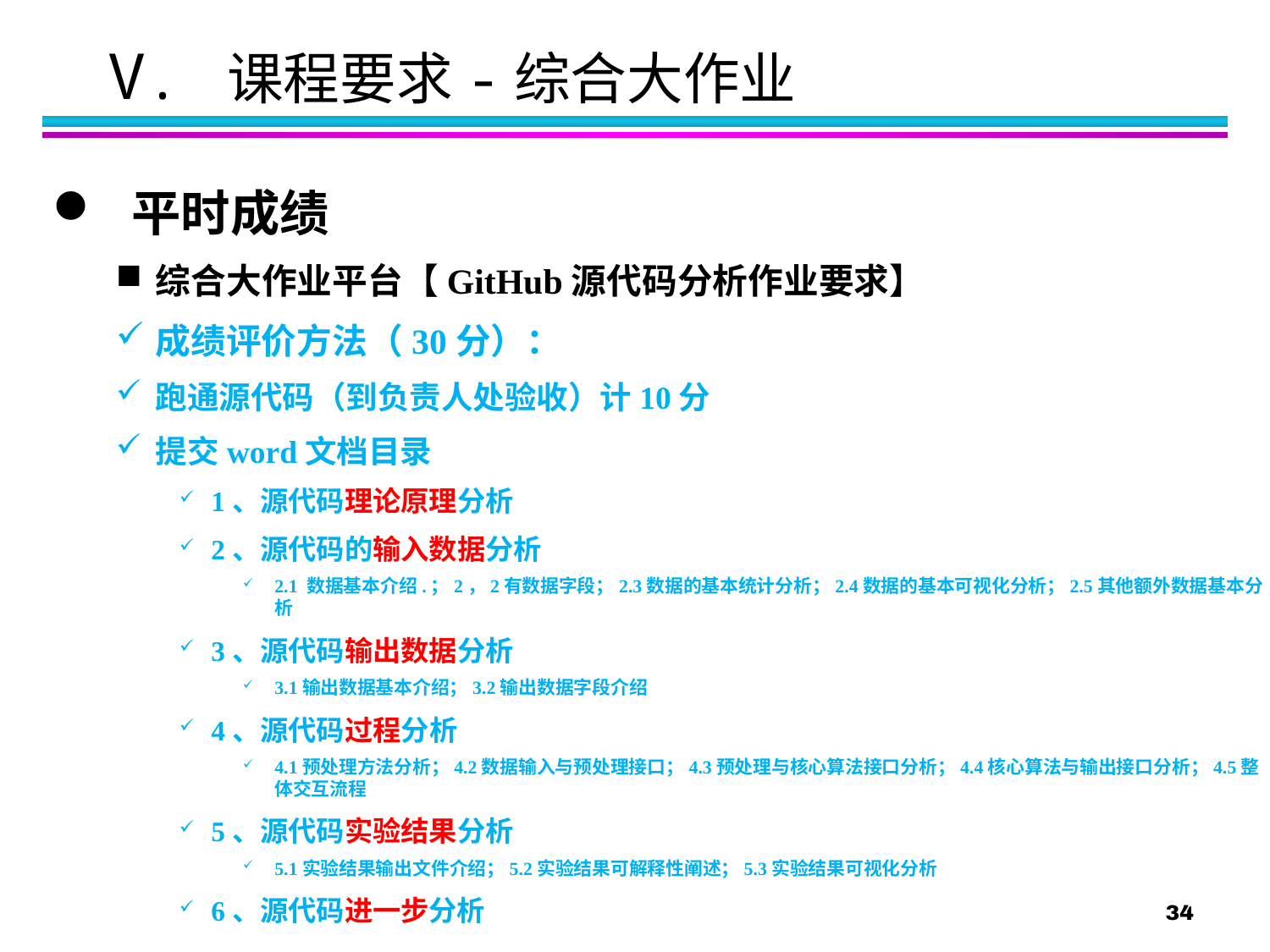

V. 课程要求-综合大作业
平时成绩
综合大作业平台【GitHub源代码分析作业要求】
成绩评价方法（30分）：
跑通源代码（到负责人处验收）计10分
提交word文档目录
1、源代码理论原理分析
2、源代码的输入数据分析
2.1 数据基本介绍.；2，2有数据字段；2.3数据的基本统计分析；2.4数据的基本可视化分析；2.5其他额外数据基本分析
3、源代码输出数据分析
3.1输出数据基本介绍；3.2输出数据字段介绍
4、源代码过程分析
4.1预处理方法分析；4.2数据输入与预处理接口；4.3预处理与核心算法接口分析；4.4核心算法与输出接口分析；4.5整体交互流程
5、源代码实验结果分析
5.1实验结果输出文件介绍；5.2实验结果可解释性阐述；5.3实验结果可视化分析
6、源代码进一步分析
34